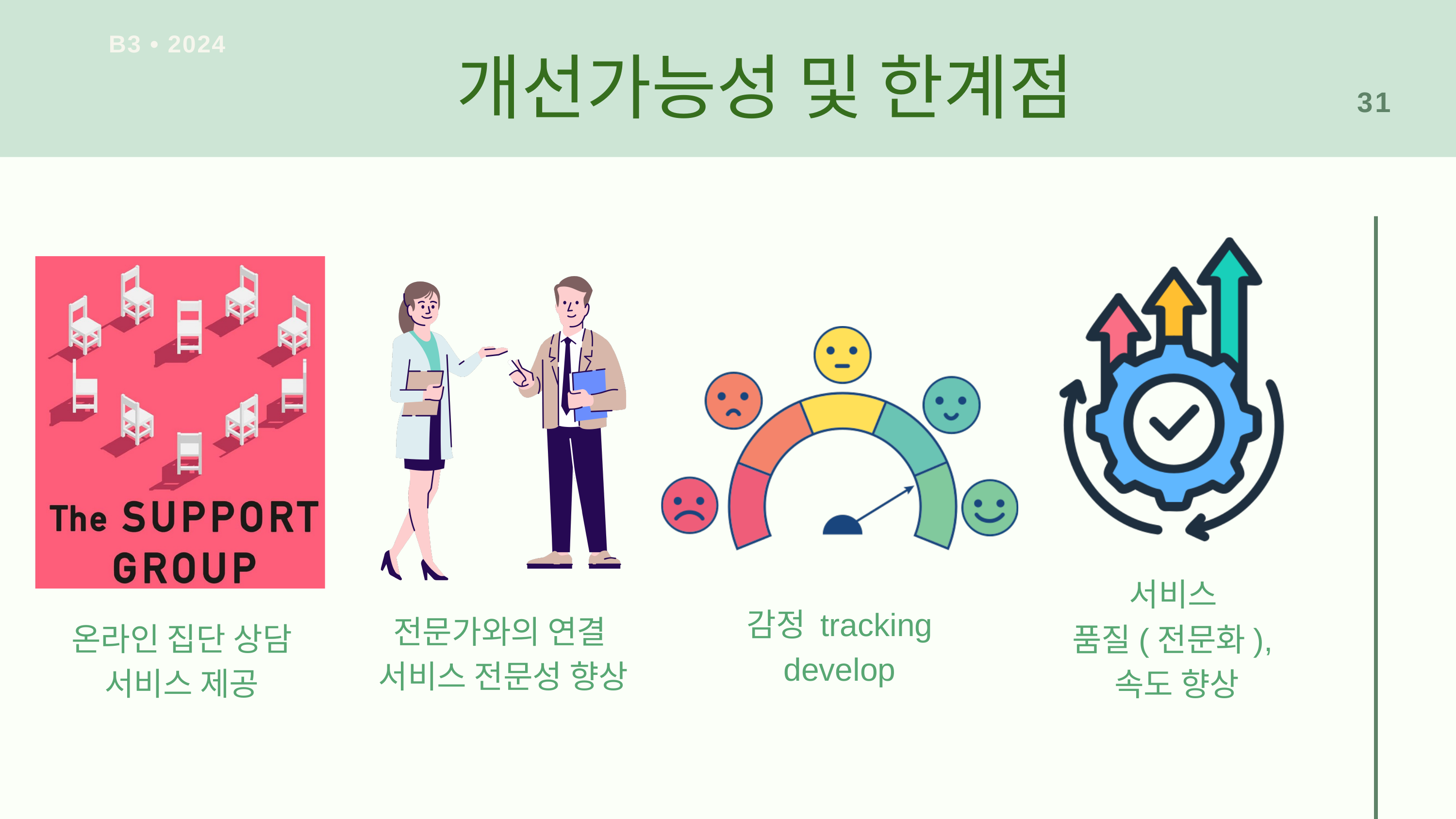

B3 • 2024
개선가능성 및 한계점
31

서비스
품질(전문화),
속도 향상

온라인 집단 상담
서비스 제공

전문가와의 연결
서비스 전문성 향상

감정 tracking develop